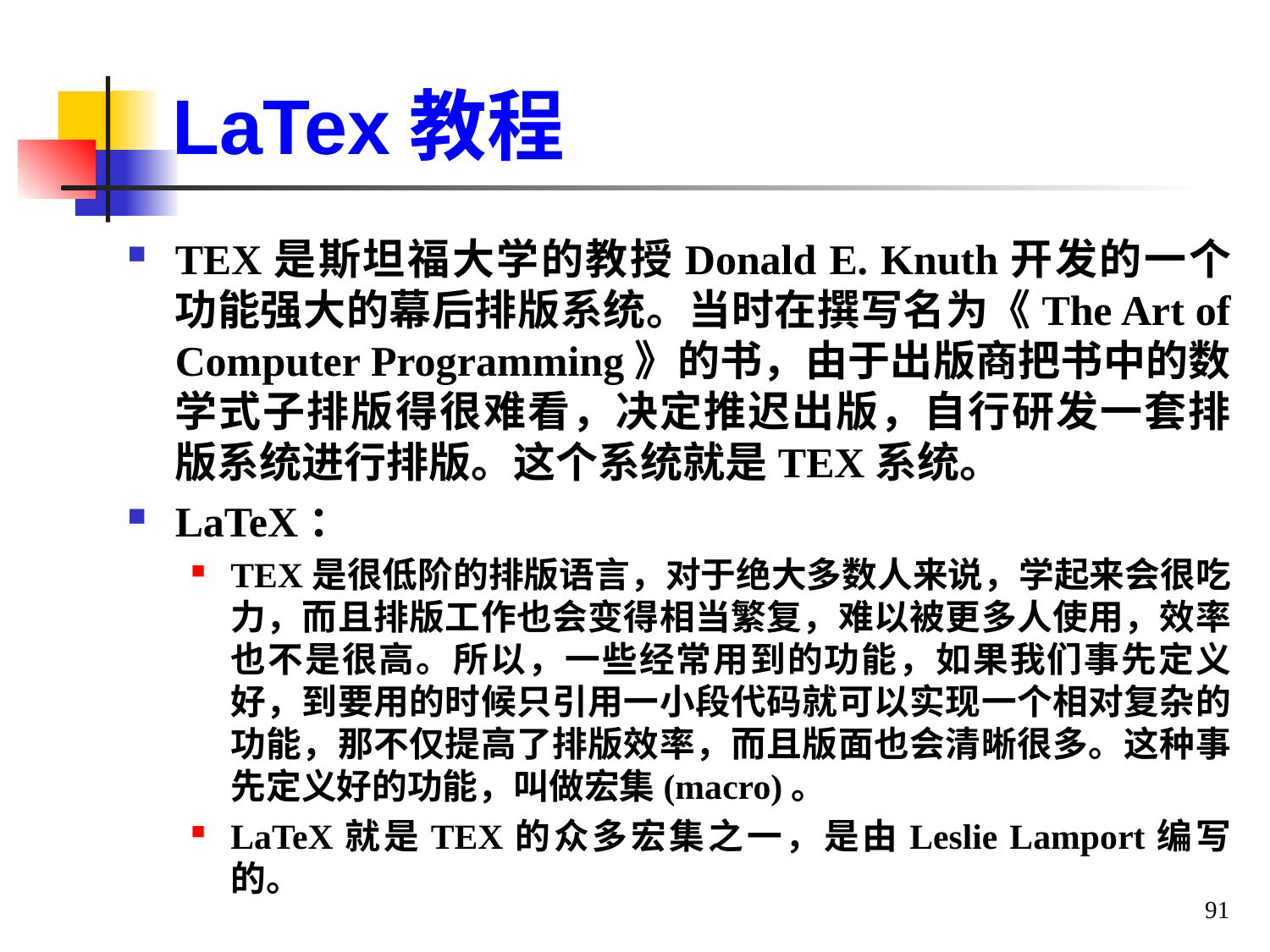

# LaTex教程
TEX是斯坦福大学的教授Donald E. Knuth开发的一个功能强大的幕后排版系统。当时在撰写名为《The Art of Computer Programming》的书，由于出版商把书中的数学式子排版得很难看，决定推迟出版，自行研发一套排版系统进行排版。这个系统就是TEX系统。
LaTeX：
TEX是很低阶的排版语言，对于绝大多数人来说，学起来会很吃力，而且排版工作也会变得相当繁复，难以被更多人使用，效率也不是很高。所以，一些经常用到的功能，如果我们事先定义好，到要用的时候只引用一小段代码就可以实现一个相对复杂的功能，那不仅提高了排版效率，而且版面也会清晰很多。这种事先定义好的功能，叫做宏集(macro)。
LaTeX就是TEX的众多宏集之一，是由Leslie Lamport编写的。
91